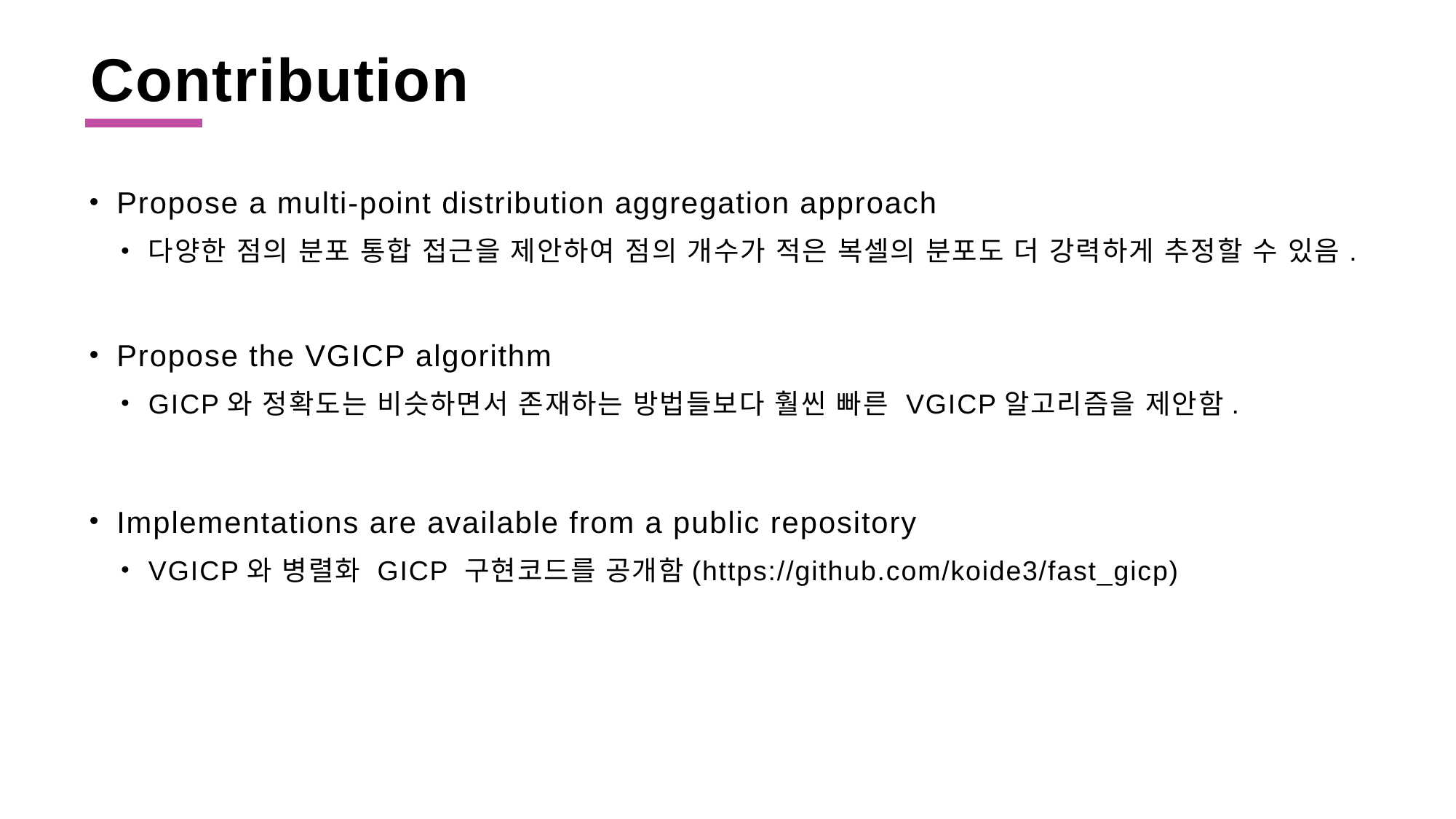

# Contribution
Propose a multi-point distribution aggregation approach
다양한 점의 분포 통합 접근을 제안하여 점의 개수가 적은 복셀의 분포도 더 강력하게 추정할 수 있음.

Propose the VGICP algorithm
GICP와 정확도는 비슷하면서 존재하는 방법들보다 훨씬 빠른 VGICP알고리즘을 제안함.

Implementations are available from a public repository
VGICP와 병렬화 GICP 구현코드를 공개함(https://github.com/koide3/fast_gicp)